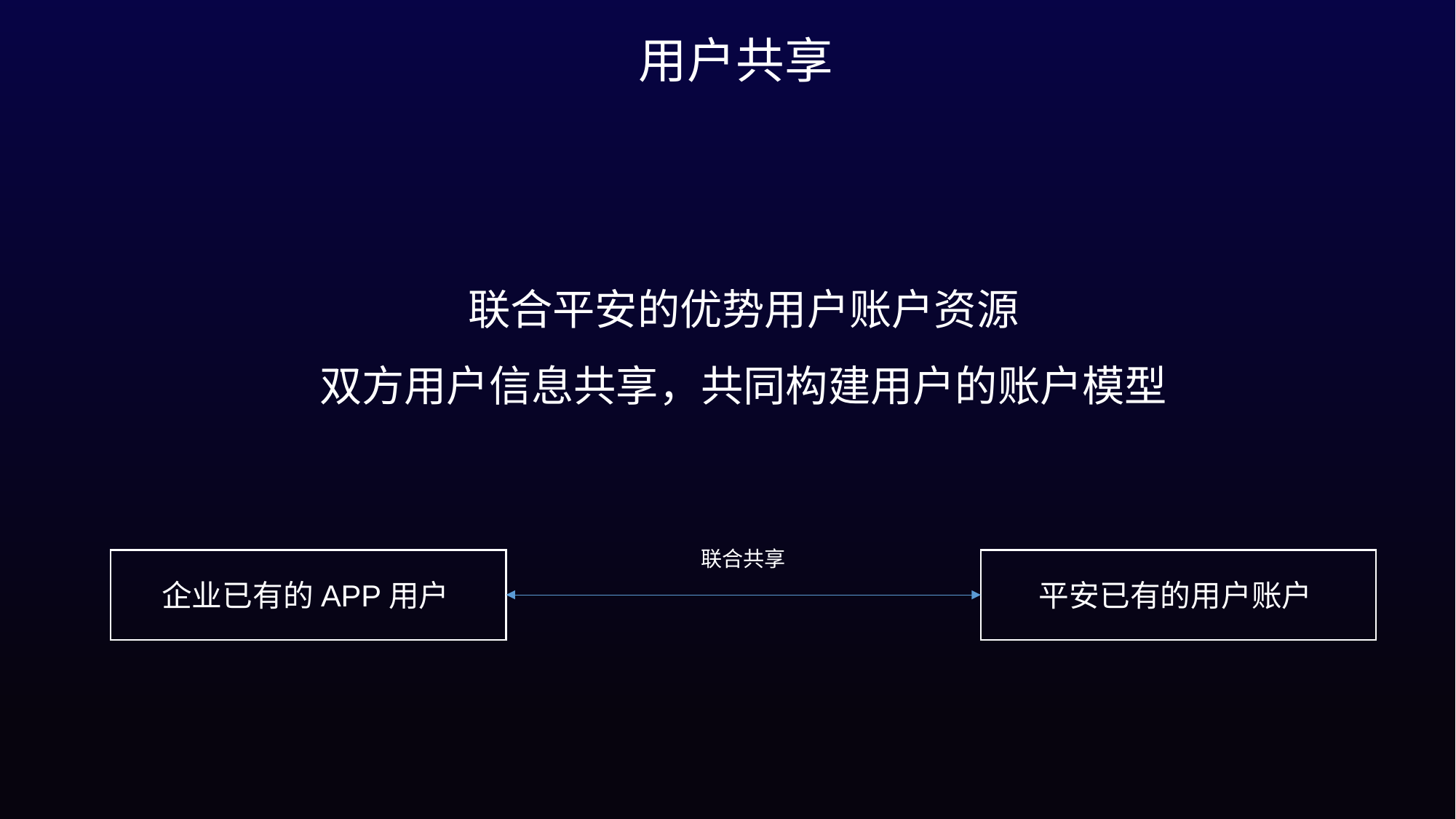

用户共享
联合平安的优势用户账户资源
双方用户信息共享，共同构建用户的账户模型
联合共享

企业已有的APP用户

平安已有的用户账户